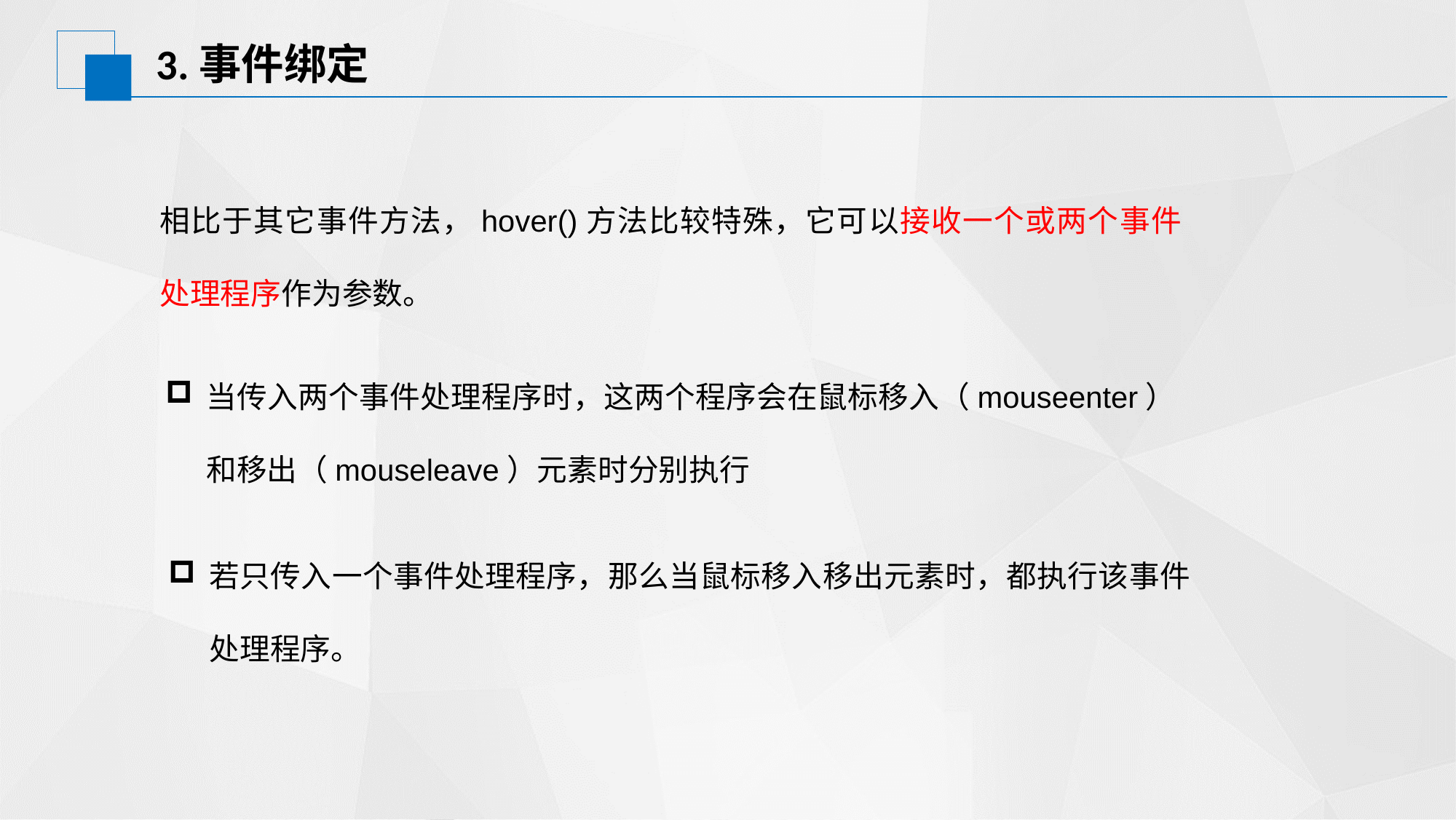

# 3.事件绑定
相比于其它事件方法，hover()方法比较特殊，它可以接收一个或两个事件处理程序作为参数。
当传入两个事件处理程序时，这两个程序会在鼠标移入（mouseenter）和移出（mouseleave）元素时分别执行
若只传入一个事件处理程序，那么当鼠标移入移出元素时，都执行该事件处理程序。